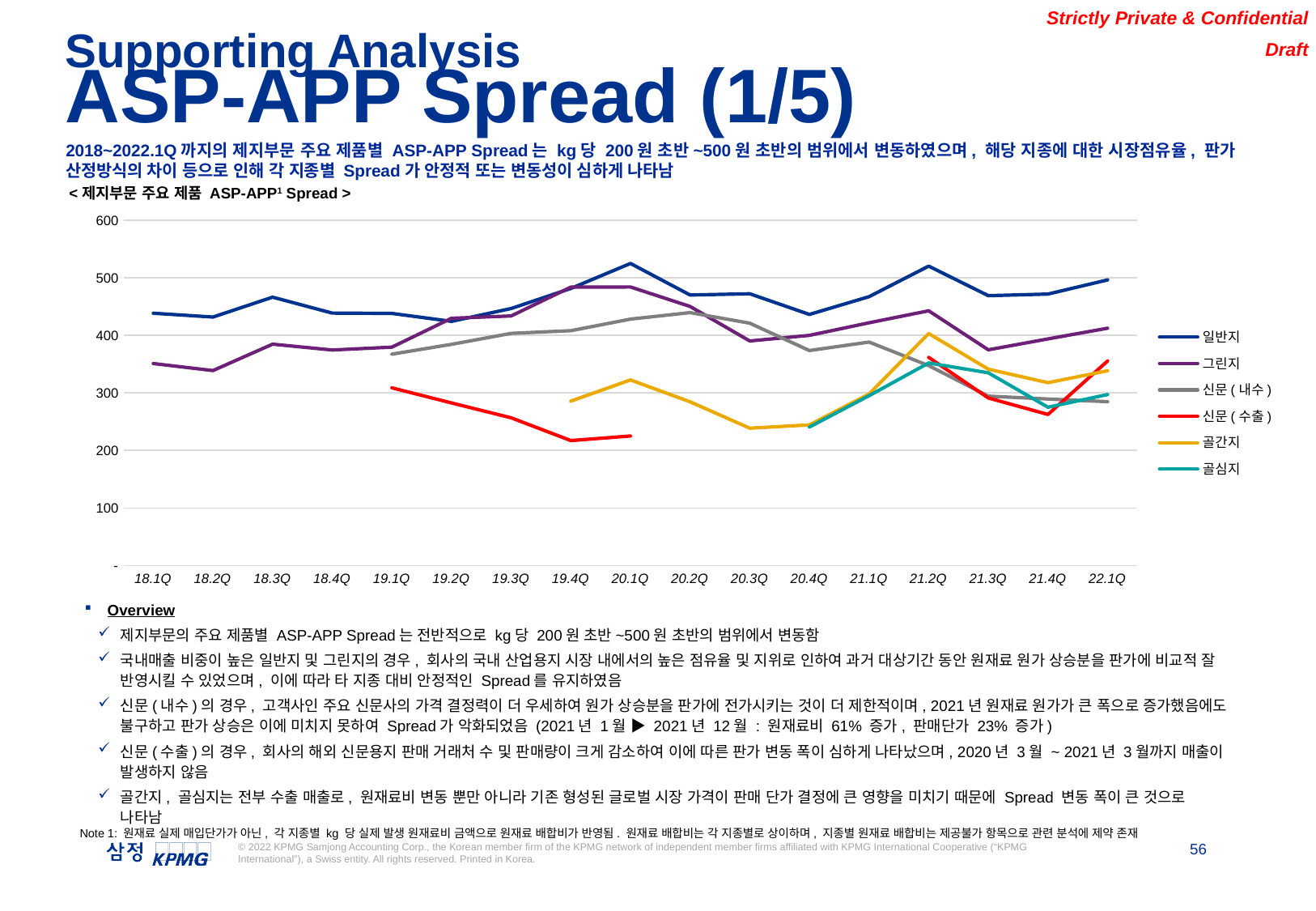

Supporting Analysis
ASP-APP Spread (1/5)
2018~2022.1Q까지의 제지부문 주요 제품별 ASP-APP Spread는 kg당 200원 초반~500원 초반의 범위에서 변동하였으며, 해당 지종에 대한 시장점유율, 판가 산정방식의 차이 등으로 인해 각 지종별 Spread가 안정적 또는 변동성이 심하게 나타남
<제지부문 주요 제품 ASP-APP1 Spread >

### Chart

| Category | 일반지 | 그린지 | 신문(내수) | 신문(수출) | 골간지 | 골심지 |
|---|---|---|---|---|---|---|
| 18.1Q | 438.26910223179084 | 350.93409997902995 | None | None | None | None |
| 18.2Q | 431.6857343274773 | 338.7228420079719 | None | None | None | None |
| 18.3Q | 466.1809315320908 | 384.53347523914255 | None | None | None | None |
| 18.4Q | 438.5636012303021 | 374.4237679367925 | None | None | None | None |
| 19.1Q | 437.9552711080167 | 379.41302406349615 | 367.17546138392066 | 308.72441982281026 | None | None |
| 19.2Q | 424.1661009214644 | 429.60489953439446 | 384.32254741190974 | 282.5550248264303 | None | None |
| 19.3Q | 446.5157388926472 | 433.59874471442026 | 403.3598023491313 | 256.64436053682084 | None | None |
| 19.4Q | 481.2844411954133 | 483.6097216446819 | 408.0260292478121 | 217.11325419276682 | 285.6513628969135 | None |
| 20.1Q | 524.6917907570181 | 483.8680290494785 | 428.10253084263195 | 225.05065997137368 | 322.47762810273036 | None |
| 20.2Q | 469.91353751613815 | 450.05446599786245 | 439.40426490488795 | None | 284.5049654968099 | None |
| 20.3Q | 472.06907303458394 | 390.15703042946114 | 421.0597635994737 | None | 238.62038391326143 | None |
| 20.4Q | 436.1795158338109 | 399.8261400465851 | 373.48470439468025 | None | 244.3567493477748 | 240.61633641839936 |
| 21.1Q | 467.0464090987855 | 421.6833961644145 | 388.2181980051498 | None | 297.980124682665 | 295.0495338370104 |
| 21.2Q | 520.0462253812002 | 442.5070251922014 | 347.3786335139114 | 361.658840953668 | 403.1096810634054 | 351.9203386143738 |
| 21.3Q | 468.76310082017466 | 374.73963578426566 | 294.2849658083475 | 291.1590240243782 | 341.15480340643643 | 334.8412386712008 |
| 21.4Q | 471.6218040404113 | 393.73293845275526 | 289.3683343641514 | 262.4072462533232 | 317.7247674497159 | 274.9889405252979 |
| 22.1Q | 496.1388327832423 | 412.32744415436326 | 284.64861957367026 | 355.39584513105484 | 338.428937352203 | 297.1441336612937 |
Overview
제지부문의 주요 제품별 ASP-APP Spread는 전반적으로 kg당 200원 초반~500원 초반의 범위에서 변동함
국내매출 비중이 높은 일반지 및 그린지의 경우, 회사의 국내 산업용지 시장 내에서의 높은 점유율 및 지위로 인하여 과거 대상기간 동안 원재료 원가 상승분을 판가에 비교적 잘 반영시킬 수 있었으며, 이에 따라 타 지종 대비 안정적인 Spread를 유지하였음
신문(내수)의 경우, 고객사인 주요 신문사의 가격 결정력이 더 우세하여 원가 상승분을 판가에 전가시키는 것이 더 제한적이며, 2021년 원재료 원가가 큰 폭으로 증가했음에도 불구하고 판가 상승은 이에 미치지 못하여 Spread가 악화되었음 (2021년 1월 ▶ 2021년 12월 : 원재료비 61% 증가, 판매단가 23% 증가)
신문(수출)의 경우, 회사의 해외 신문용지 판매 거래처 수 및 판매량이 크게 감소하여 이에 따른 판가 변동 폭이 심하게 나타났으며, 2020년 3월 ~ 2021년 3월까지 매출이 발생하지 않음
골간지, 골심지는 전부 수출 매출로, 원재료비 변동 뿐만 아니라 기존 형성된 글로벌 시장 가격이 판매 단가 결정에 큰 영향을 미치기 때문에 Spread 변동 폭이 큰 것으로 나타남
Note 1: 원재료 실제 매입단가가 아닌, 각 지종별 kg 당 실제 발생 원재료비 금액으로 원재료 배합비가 반영됨. 원재료 배합비는 각 지종별로 상이하며, 지종별 원재료 배합비는 제공불가 항목으로 관련 분석에 제약 존재